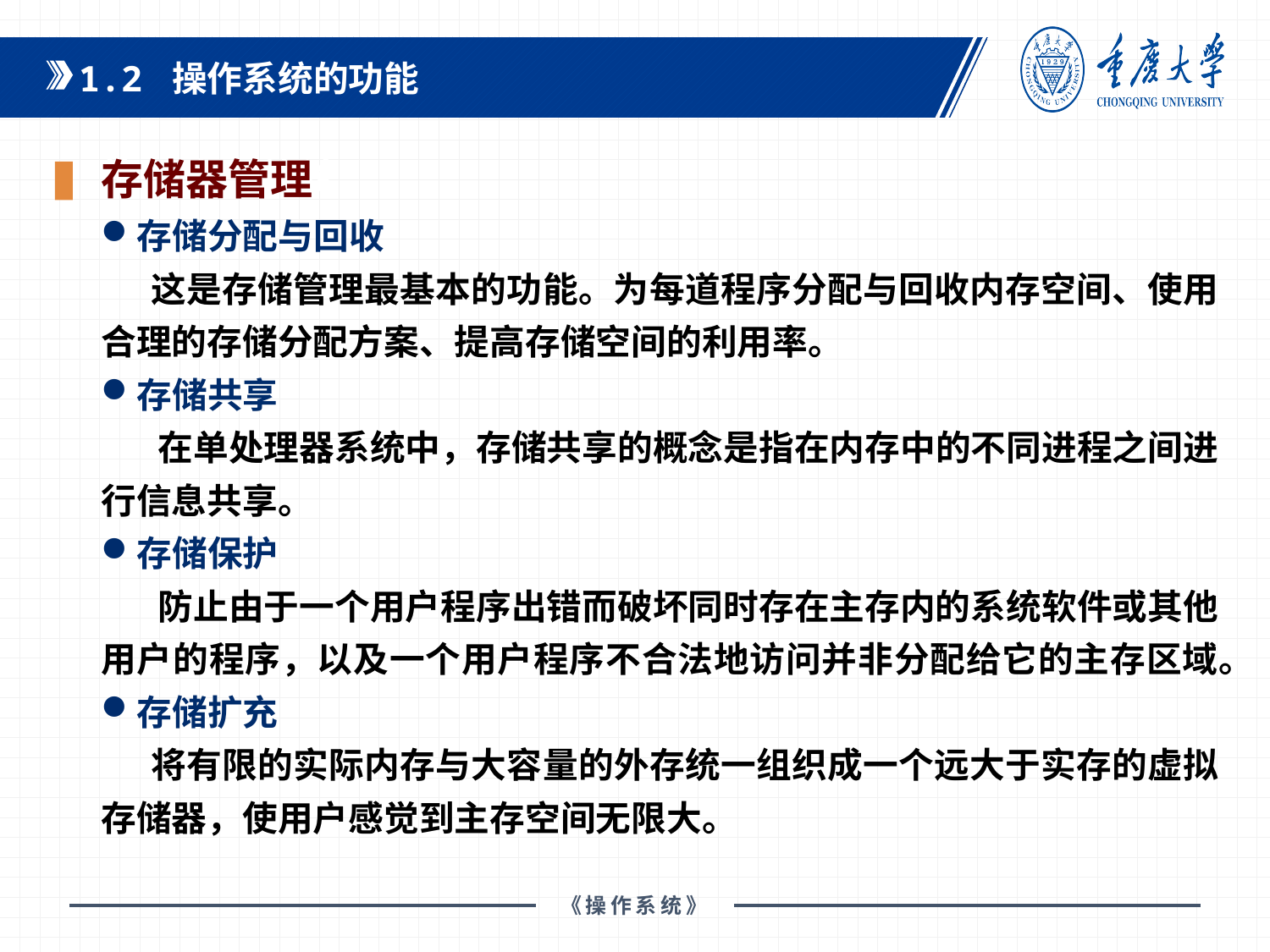

1.2 操作系统的功能
存储器管理
存储分配与回收
     这是存储管理最基本的功能。为每道程序分配与回收内存空间、使用合理的存储分配方案、提高存储空间的利用率。
存储共享
      在单处理器系统中，存储共享的概念是指在内存中的不同进程之间进行信息共享。
存储保护
      防止由于一个用户程序出错而破坏同时存在主存内的系统软件或其他用户的程序，以及一个用户程序不合法地访问并非分配给它的主存区域。
存储扩充
     将有限的实际内存与大容量的外存统一组织成一个远大于实存的虚拟存储器，使用户感觉到主存空间无限大。
第1章   绪论